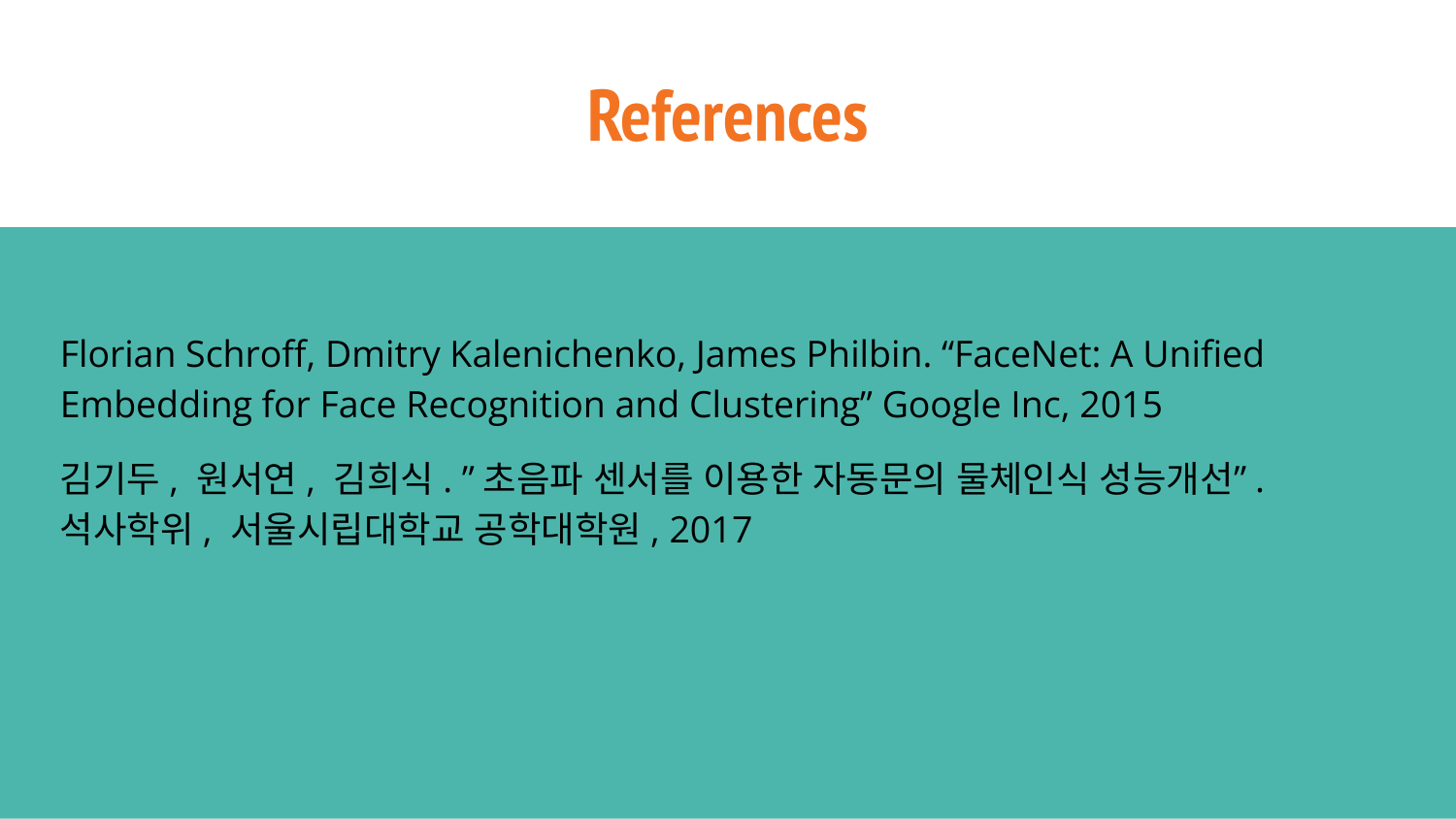

# References

Florian Schroff, Dmitry Kalenichenko, James Philbin. “FaceNet: A Unified Embedding for Face Recognition and Clustering” Google Inc, 2015
김기두, 원서연, 김희식. ”초음파 센서를 이용한 자동문의 물체인식 성능개선”. 석사학위, 서울시립대학교 공학대학원, 2017